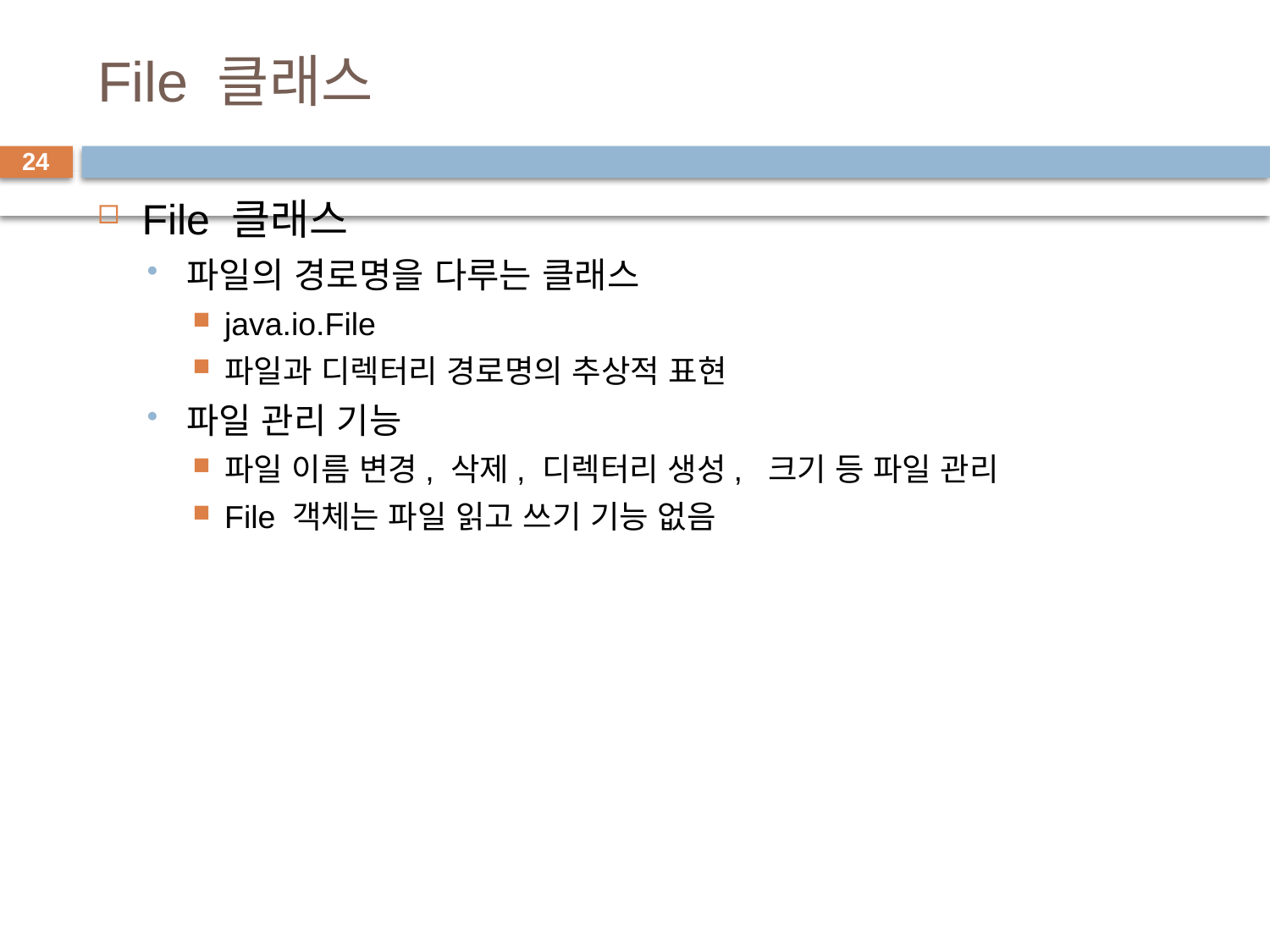

# File 클래스
24
File 클래스
파일의 경로명을 다루는 클래스
java.io.File
파일과 디렉터리 경로명의 추상적 표현
파일 관리 기능
파일 이름 변경, 삭제, 디렉터리 생성,  크기 등 파일 관리
File 객체는 파일 읽고 쓰기 기능 없음